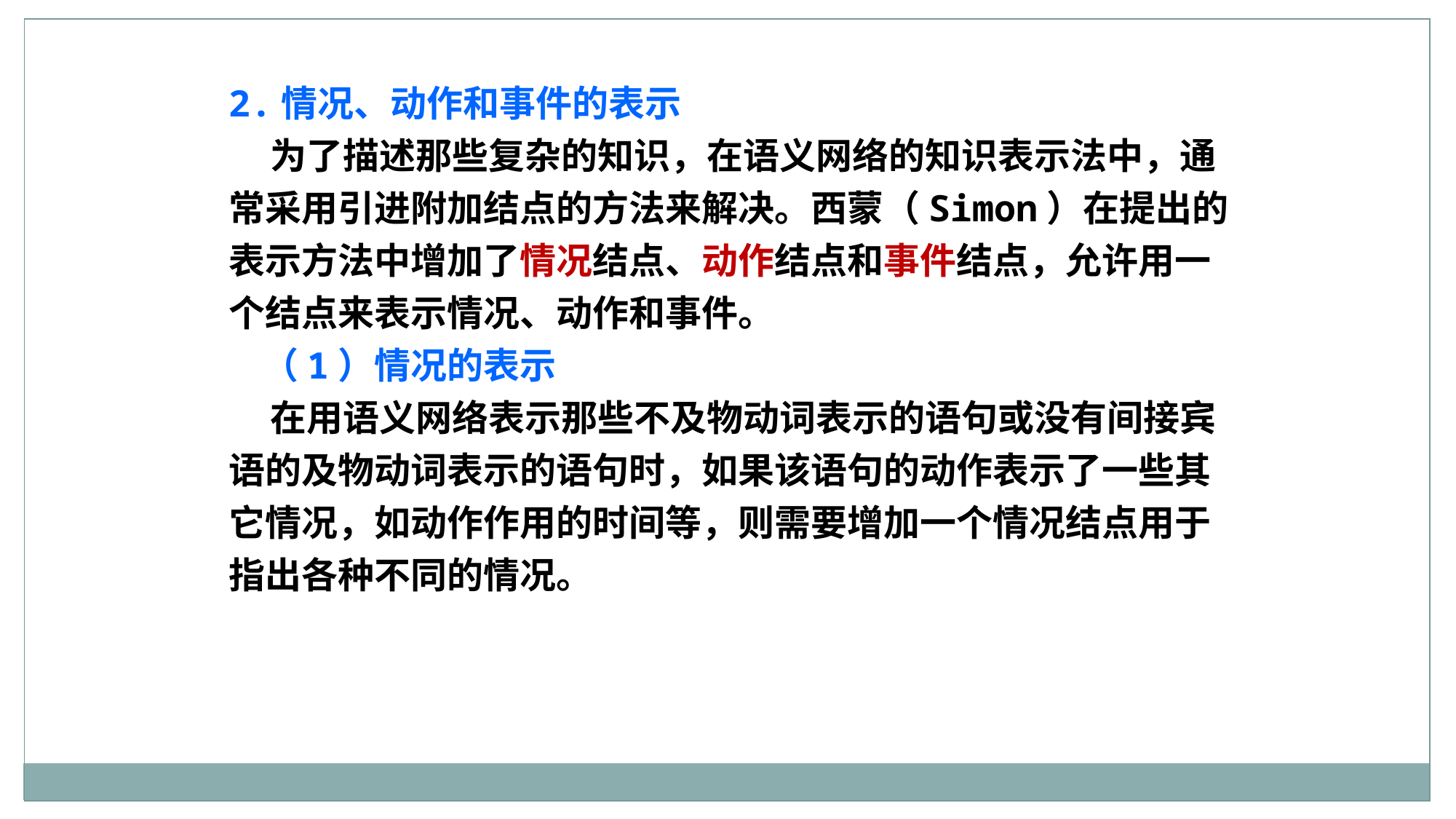

2.情况、动作和事件的表示
    为了描述那些复杂的知识，在语义网络的知识表示法中，通常采用引进附加结点的方法来解决。西蒙（Simon）在提出的表示方法中增加了情况结点、动作结点和事件结点，允许用一个结点来表示情况、动作和事件。
   （1）情况的表示
    在用语义网络表示那些不及物动词表示的语句或没有间接宾语的及物动词表示的语句时，如果该语句的动作表示了一些其它情况，如动作作用的时间等，则需要增加一个情况结点用于指出各种不同的情况。